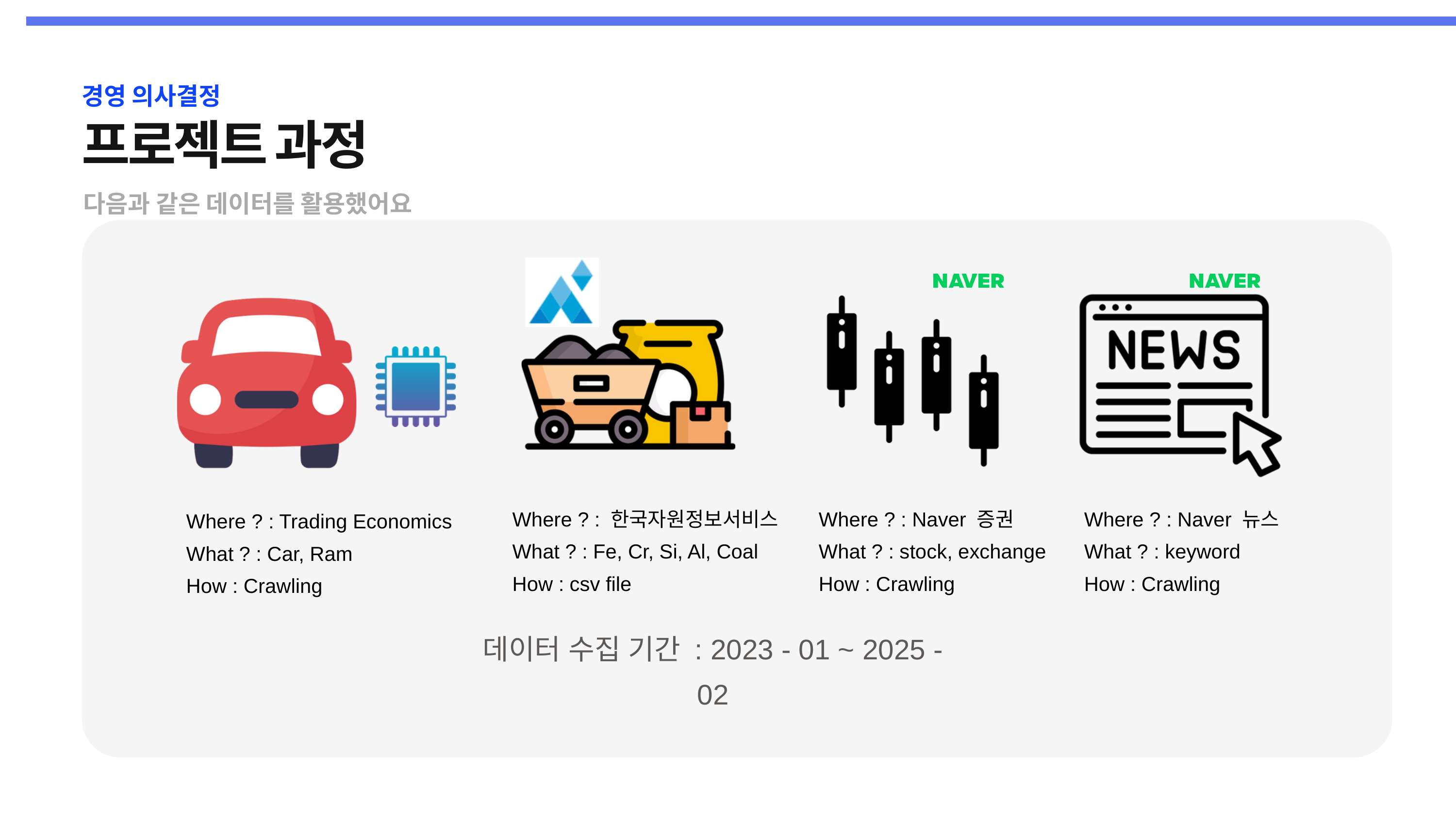

경영 의사결정

프로젝트 과정

다음과 같은 데이터를 활용했어요

Where ? : 한국자원정보서비스
What ? : Fe, Cr, Si, Al, Coal
How : csv file

Where ? : Naver 뉴스
What ? : keyword
How : Crawling

Where ? : Naver 증권
What ? : stock, exchange
How : Crawling

Where ? : Trading Economics
What ? : Car, Ram
How : Crawling

데이터 수집 기간 : 2023 - 01 ~ 2025 - 02